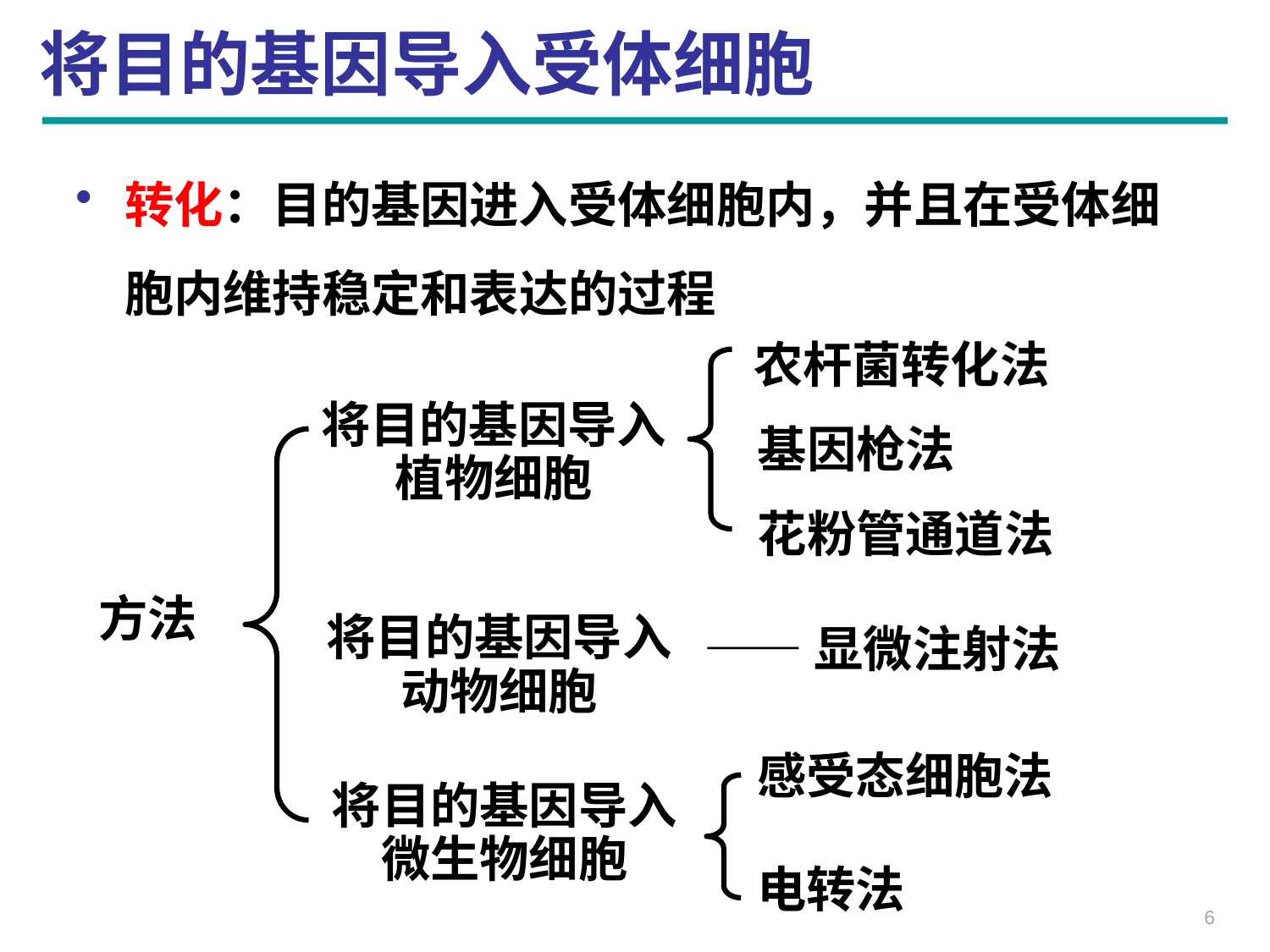

将目的基因导入受体细胞
转化：目的基因进入受体细胞内，并且在受体细胞内维持稳定和表达的过程
农杆菌转化法

将目的基因导入
植物细胞
基因枪法

花粉管通道法
方法
将目的基因导入
动物细胞
——显微注射法
感受态细胞法
将目的基因导入
微生物细胞

电转法
6